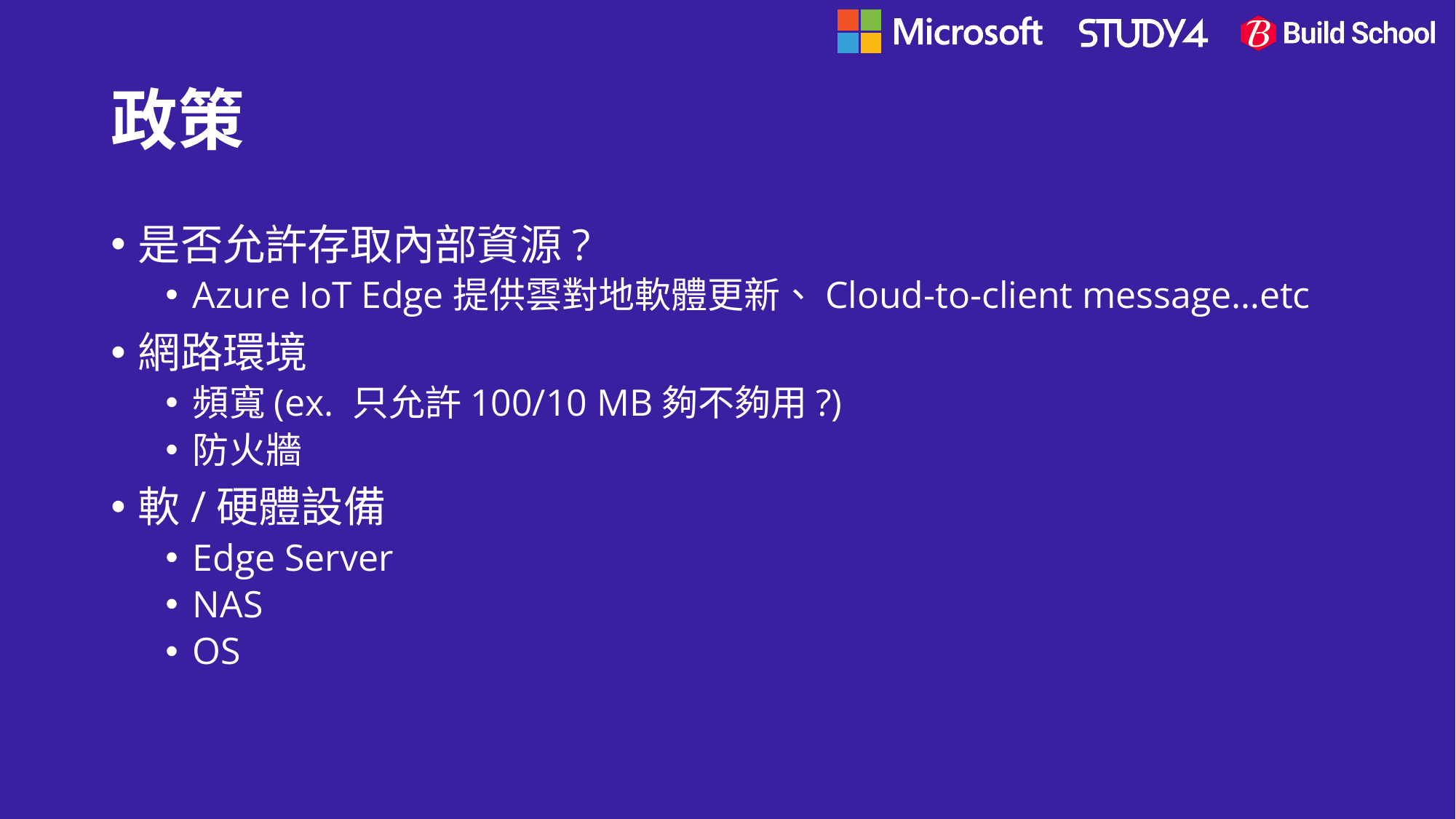

# 政策
是否允許存取內部資源?
Azure IoT Edge提供雲對地軟體更新、Cloud-to-client message…etc
網路環境
頻寬(ex. 只允許100/10 MB夠不夠用?)
防火牆
軟/硬體設備
Edge Server
NAS
OS